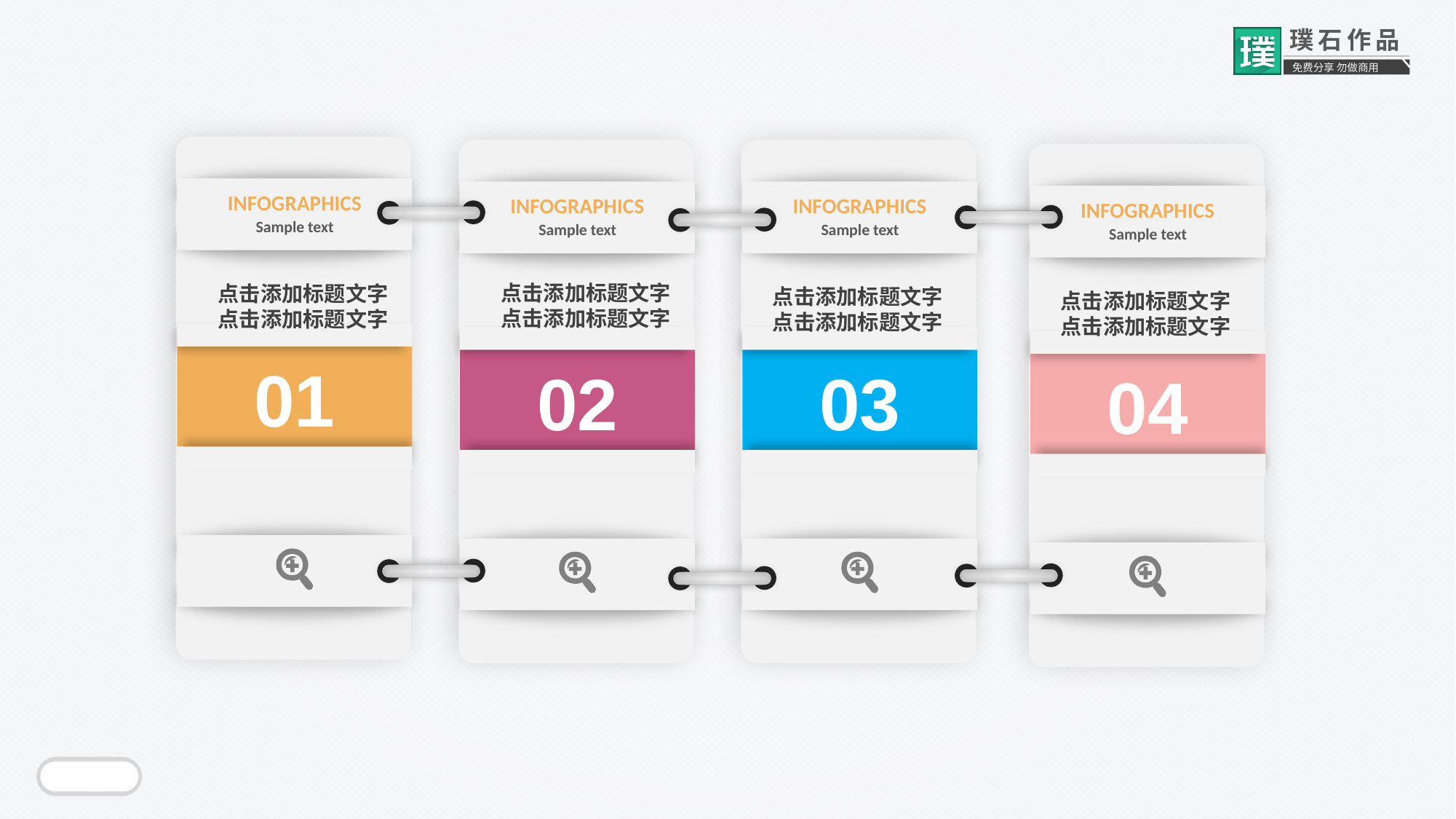

INFOGRAPHICS
Sample text
点击添加标题文字
点击添加标题文字

01

INFOGRAPHICS
Sample text
点击添加标题文字
点击添加标题文字

02

INFOGRAPHICS
Sample text
点击添加标题文字
点击添加标题文字

03

INFOGRAPHICS
Sample text
点击添加标题文字
点击添加标题文字

04